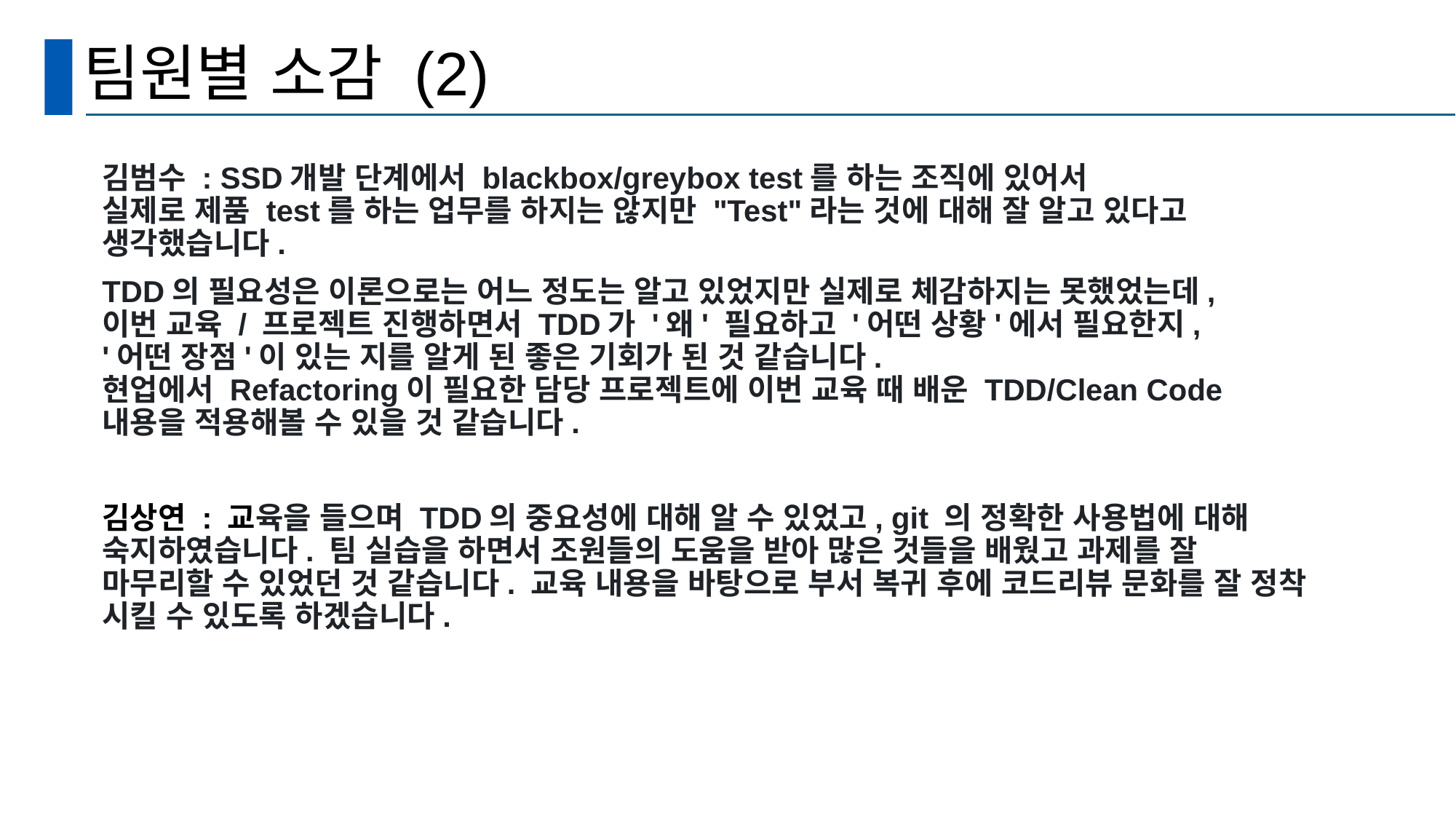

# 팀원별 소감 (2)
김범수 : SSD개발 단계에서 blackbox/greybox test를 하는 조직에 있어서
실제로 제품 test를 하는 업무를 하지는 않지만 "Test"라는 것에 대해 잘 알고 있다고 생각했습니다.
TDD의 필요성은 이론으로는 어느 정도는 알고 있었지만 실제로 체감하지는 못했었는데,
이번 교육 / 프로젝트 진행하면서 TDD가 '왜' 필요하고 '어떤 상황'에서 필요한지,
'어떤 장점'이 있는 지를 알게 된 좋은 기회가 된 것 같습니다.
현업에서 Refactoring이 필요한 담당 프로젝트에 이번 교육 때 배운 TDD/Clean Code 내용을 적용해볼 수 있을 것 같습니다.

김상연 : 교육을 들으며 TDD의 중요성에 대해 알 수 있었고, git 의 정확한 사용법에 대해 숙지하였습니다. 팀 실습을 하면서 조원들의 도움을 받아 많은 것들을 배웠고 과제를 잘 마무리할 수 있었던 것 같습니다. 교육 내용을 바탕으로 부서 복귀 후에 코드리뷰 문화를 잘 정착 시킬 수 있도록 하겠습니다.